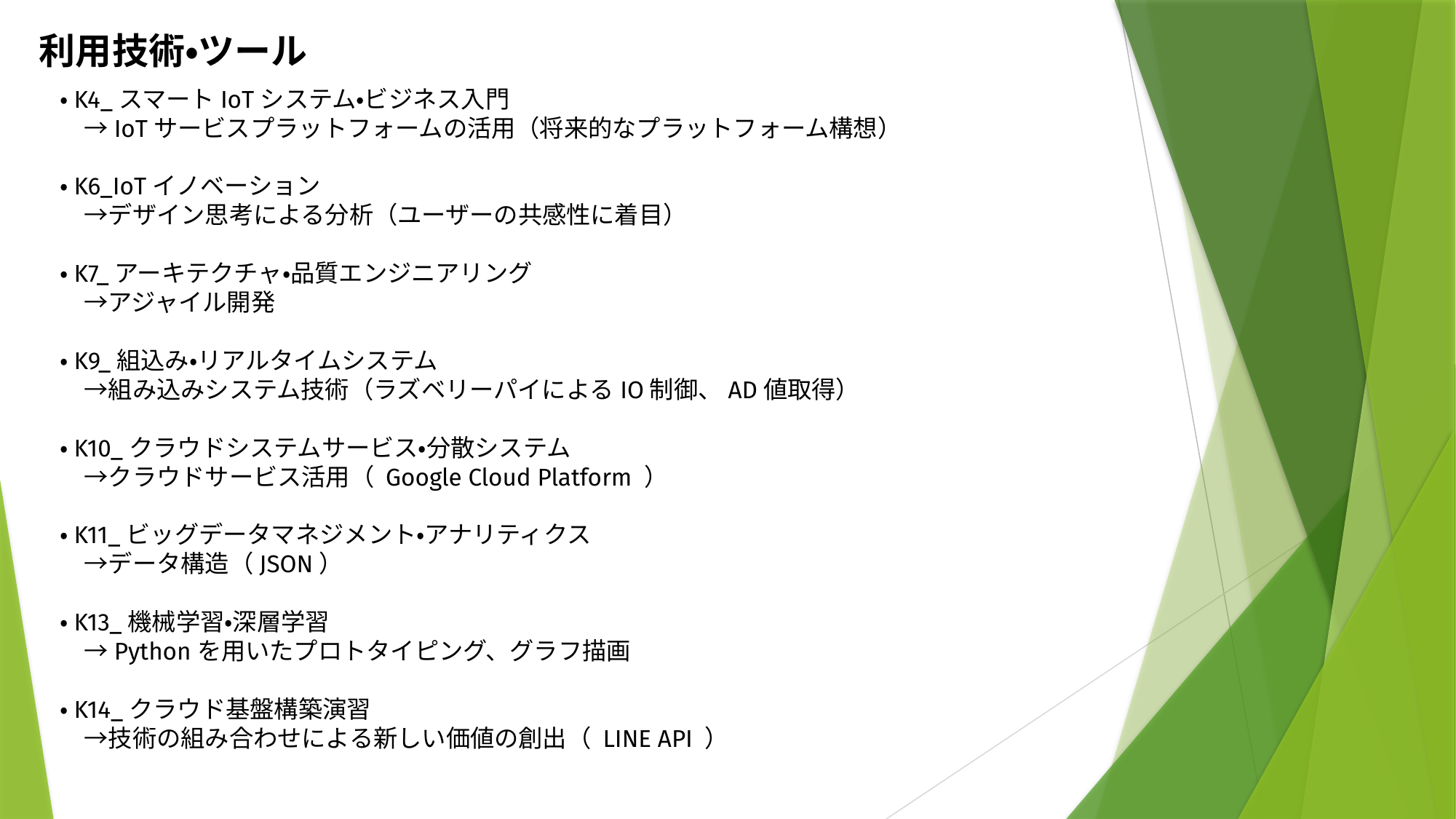

利用技術・ツール
・K4_スマートIoTシステム・ビジネス入門
　→IoTサービスプラットフォームの活用（将来的なプラットフォーム構想）

・K6_IoTイノベーション
　→デザイン思考による分析（ユーザーの共感性に着目）

・K7_アーキテクチャ・品質エンジニアリング
　→アジャイル開発

・K9_組込み・リアルタイムシステム
　→組み込みシステム技術（ラズベリーパイによるIO制御、AD値取得）

・K10_クラウドシステムサービス・分散システム
　→クラウドサービス活用（ Google Cloud Platform ）

・K11_ビッグデータマネジメント・アナリティクス
　→データ構造（JSON）

・K13_機械学習・深層学習
　→Pythonを用いたプロトタイピング、グラフ描画

・K14_クラウド基盤構築演習
　→技術の組み合わせによる新しい価値の創出（ LINE API ）